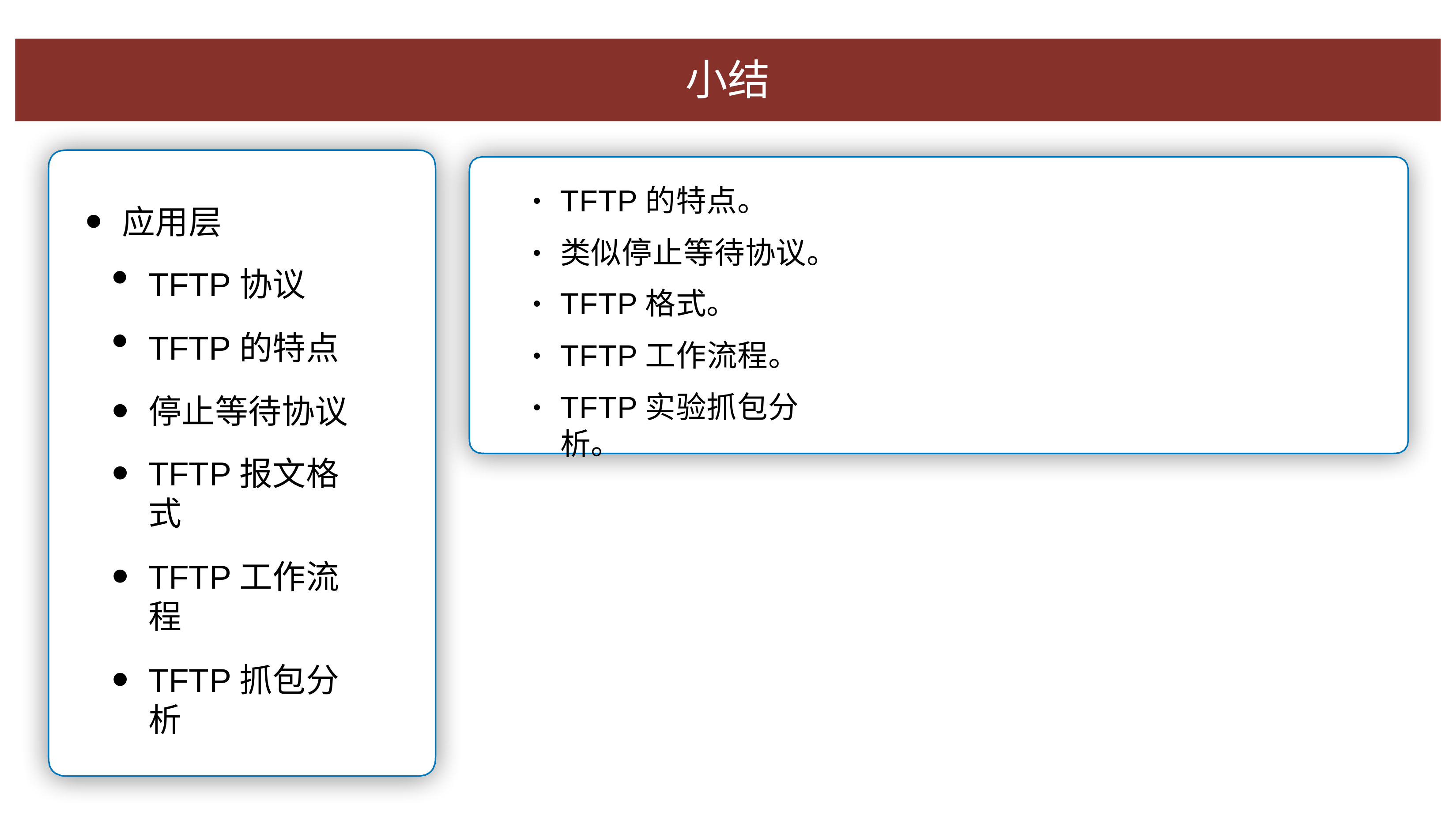

⼩结

TFTP的特点。
类似停⽌等待协议。
TFTP格式。
TFTP⼯作流程。
TFTP实验抓包分析。
•
应⽤层
TFTP协议
TFTP的特点
停⽌等待协议
TFTP报⽂格式
TFTP⼯作流程
TFTP抓包分析
•
•
•
•